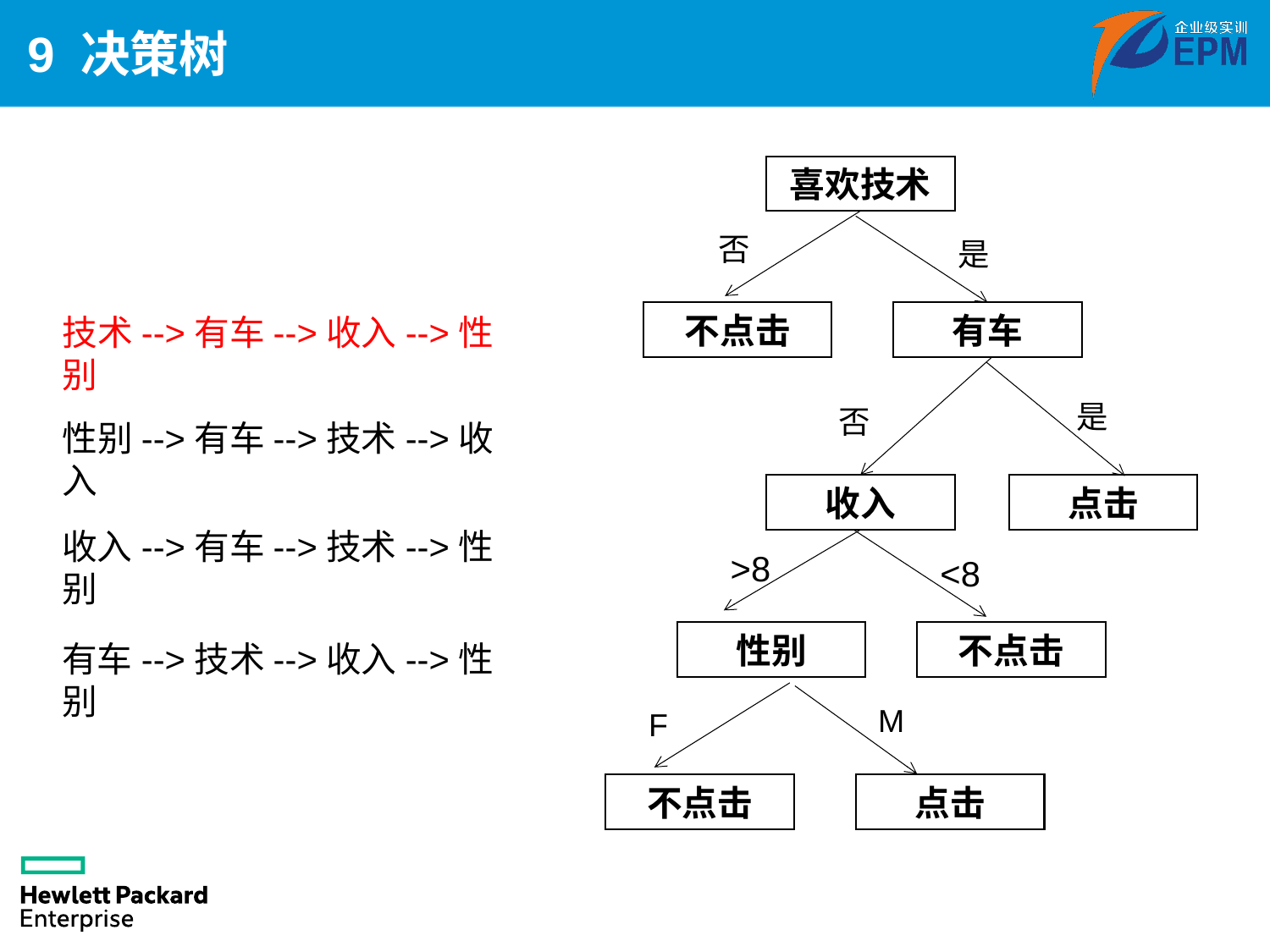

# 9 决策树
喜欢技术
否
是
不点击
有车
技术-->有车-->收入-->性别
是
否
性别-->有车-->技术-->收入
收入
点击
收入-->有车-->技术-->性别
>8
<8
性别
不点击
有车-->技术-->收入-->性别
M
F
不点击
点击